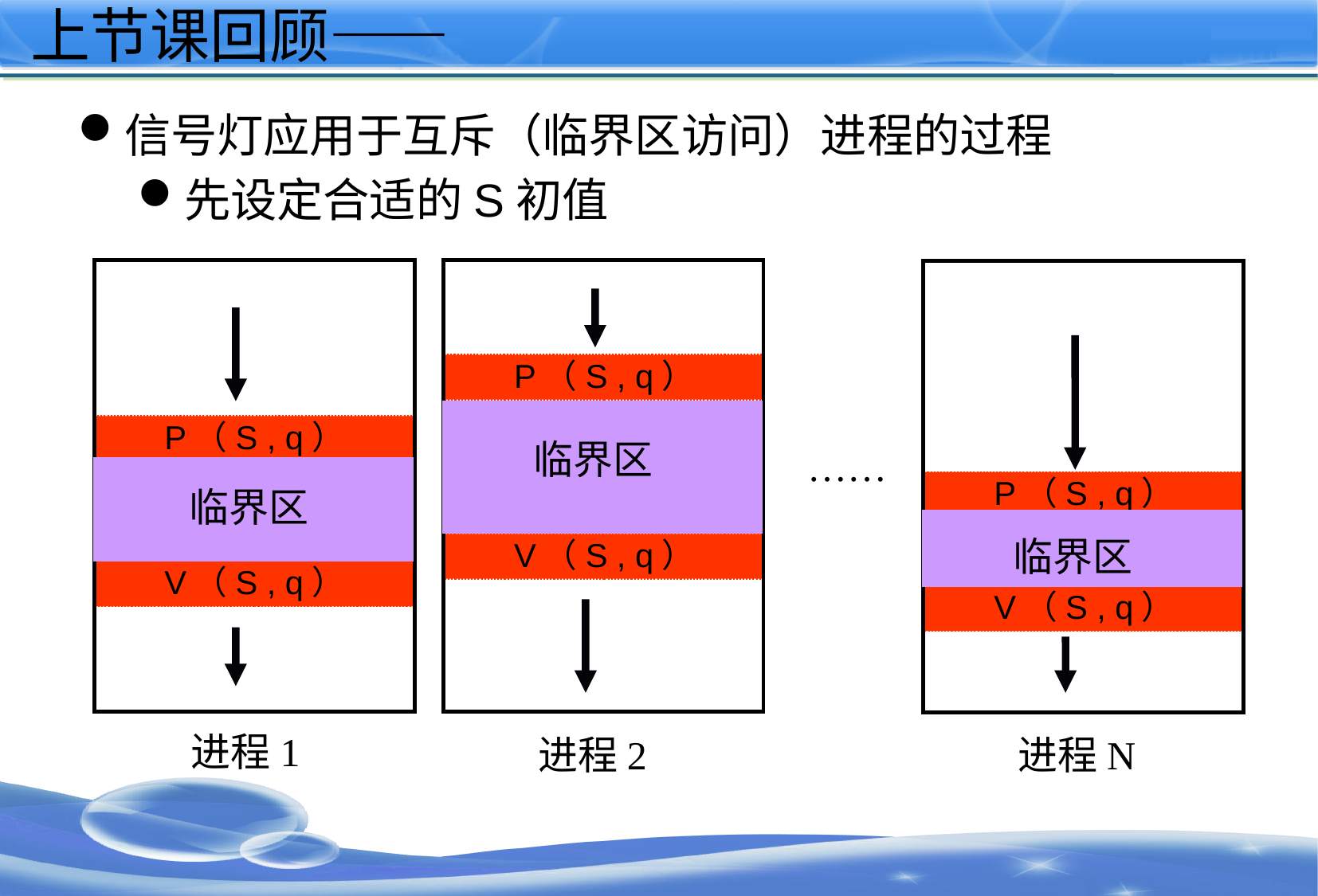

# 上节课回顾——
信号灯应用于互斥（临界区访问）进程的过程
先设定合适的S初值

临界区
……

临界区

临界区

进程1
进程2
进程N
P（S , q）
P（S , q）
P（S , q）
V（S , q）
V（S , q）
V（S , q）